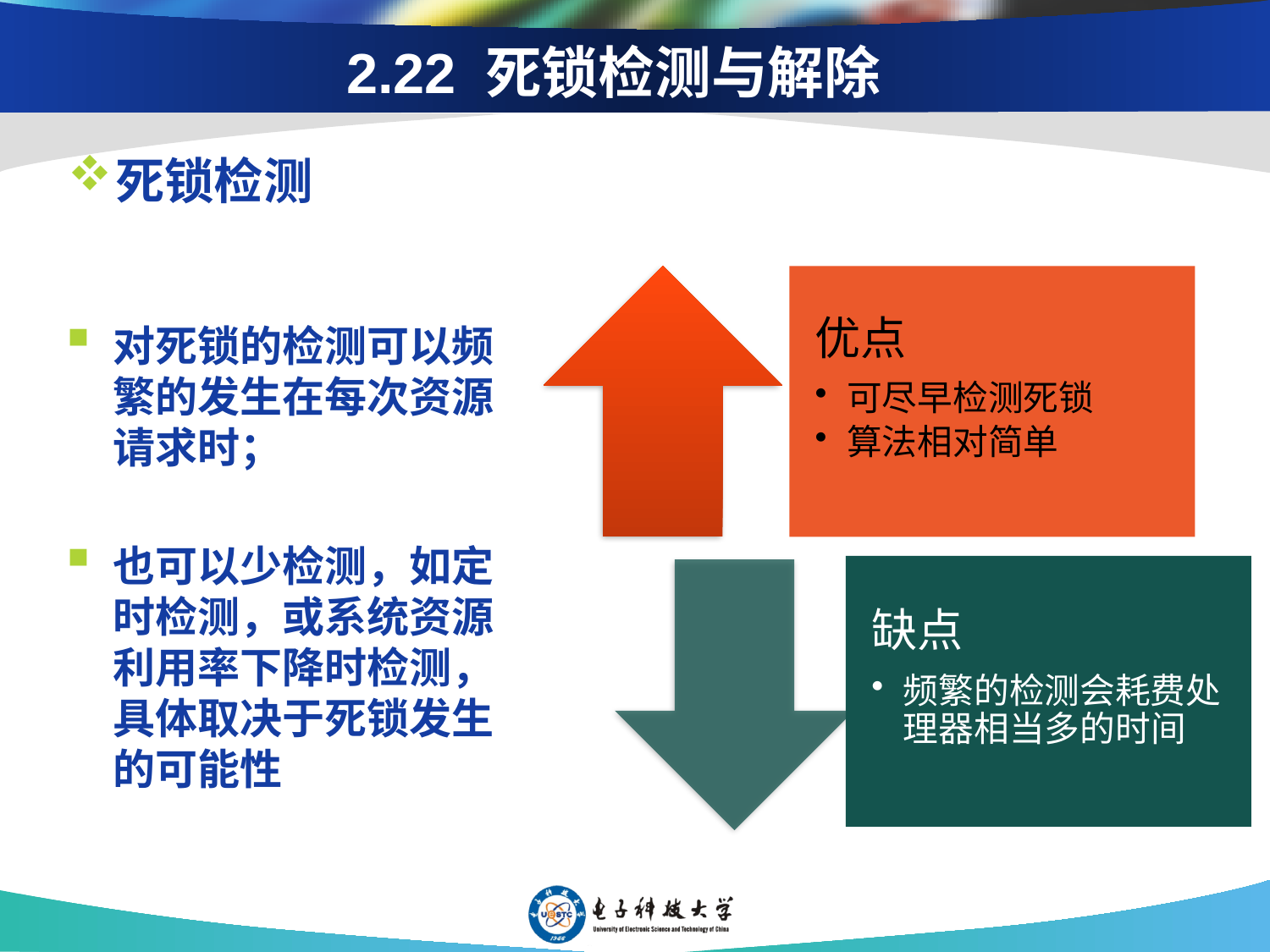

# 2.22 死锁检测与解除
死锁检测

对死锁的检测可以频繁的发生在每次资源请求时；

也可以少检测，如定时检测，或系统资源利用率下降时检测，具体取决于死锁发生的可能性
优点
可尽早检测死锁
算法相对简单
缺点
频繁的检测会耗费处理器相当多的时间